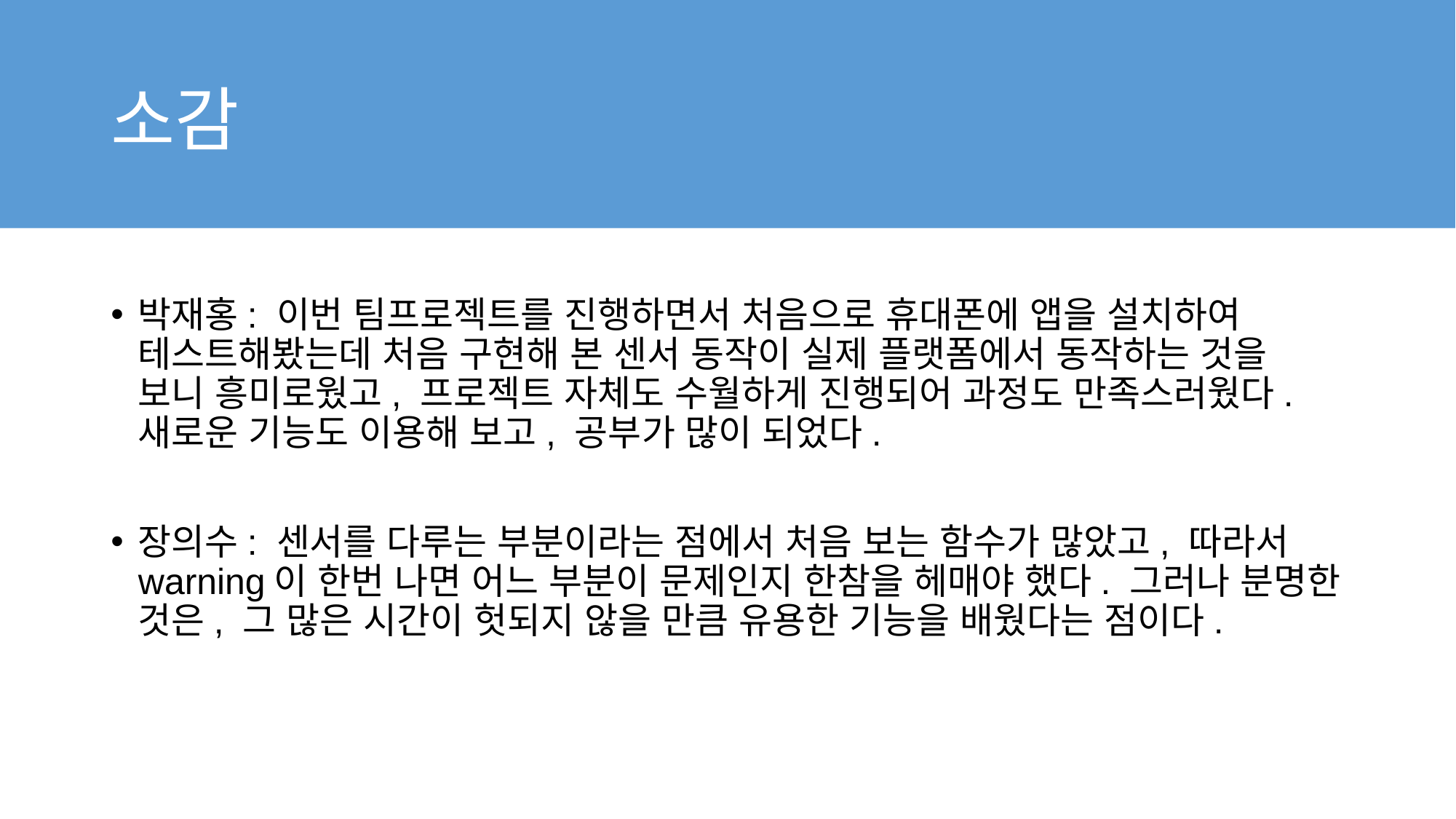

# 소감
박재홍: 이번 팀프로젝트를 진행하면서 처음으로 휴대폰에 앱을 설치하여 테스트해봤는데 처음 구현해 본 센서 동작이 실제 플랫폼에서 동작하는 것을 보니 흥미로웠고, 프로젝트 자체도 수월하게 진행되어 과정도 만족스러웠다. 새로운 기능도 이용해 보고, 공부가 많이 되었다.

장의수: 센서를 다루는 부분이라는 점에서 처음 보는 함수가 많았고, 따라서 warning이 한번 나면 어느 부분이 문제인지 한참을 헤매야 했다. 그러나 분명한 것은, 그 많은 시간이 헛되지 않을 만큼 유용한 기능을 배웠다는 점이다.